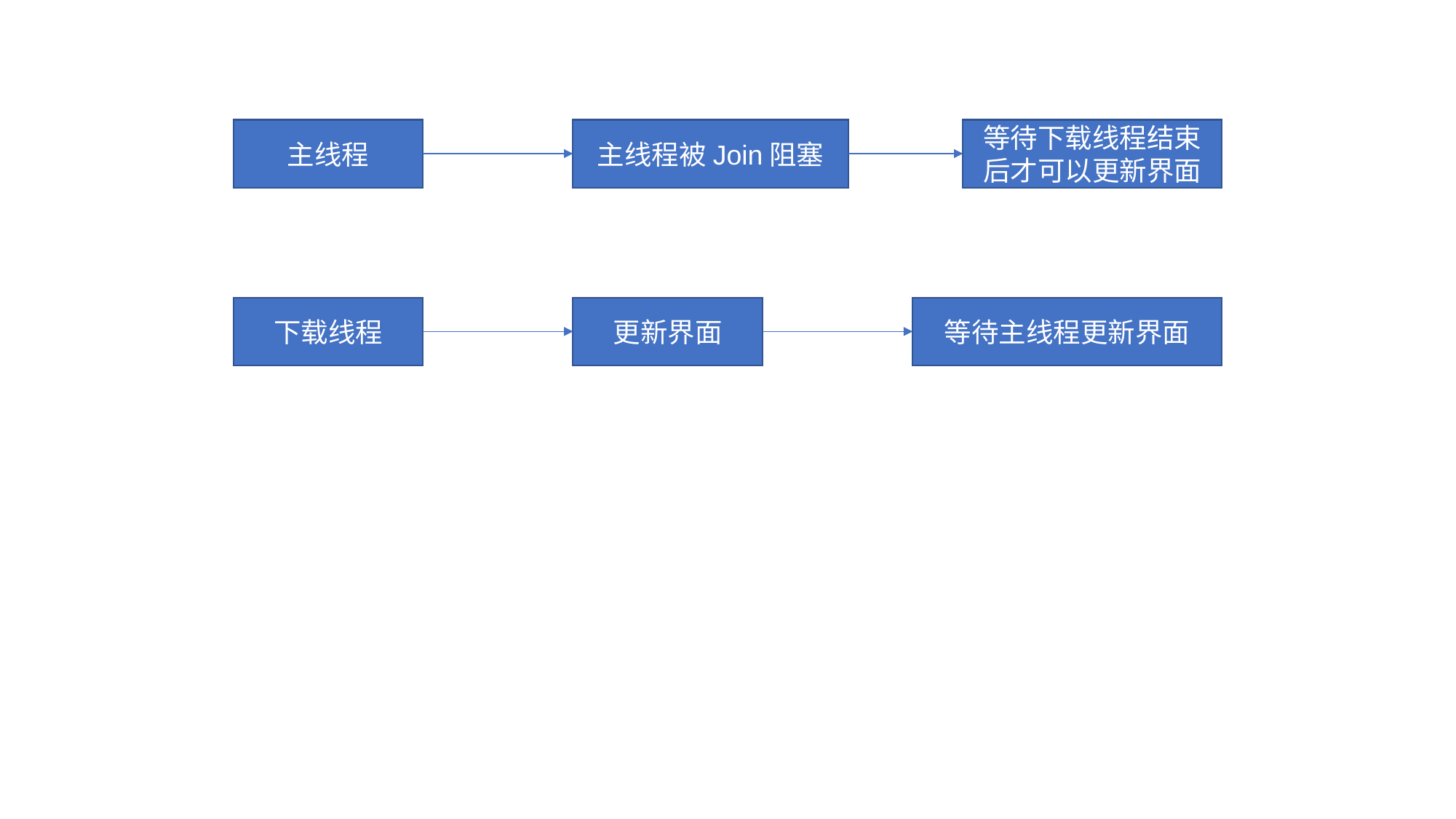

主线程被Join阻塞
等待下载线程结束后才可以更新界面
主线程
下载线程
更新界面
等待主线程更新界面